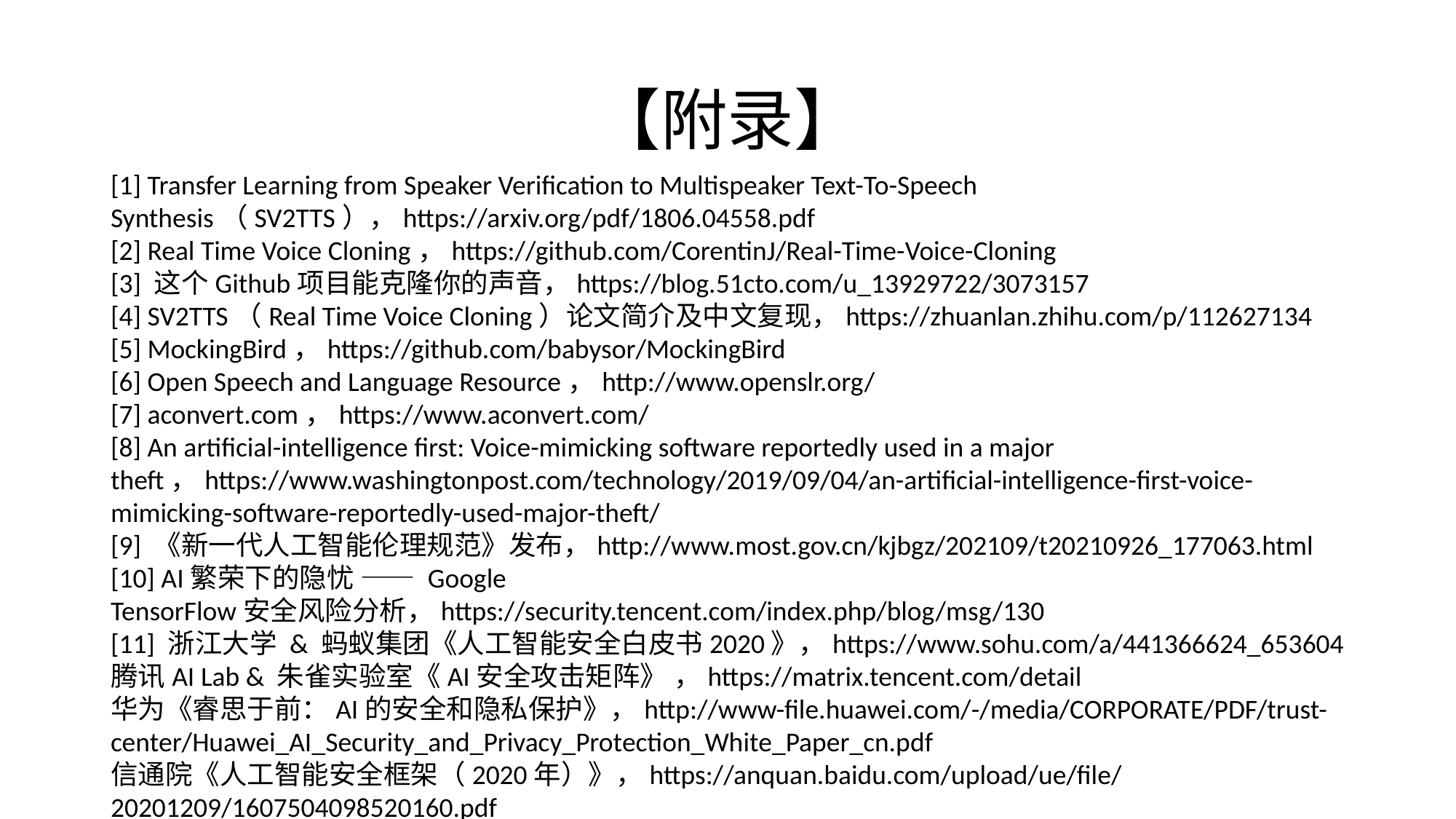

# 【附录】
[1] Transfer Learning from Speaker Verification to Multispeaker Text-To-Speech Synthesis（SV2TTS），https://arxiv.org/pdf/1806.04558.pdf
[2] Real Time Voice Cloning，https://github.com/CorentinJ/Real-Time-Voice-Cloning
[3] 这个Github项目能克隆你的声音，https://blog.51cto.com/u_13929722/3073157
[4] SV2TTS（Real Time Voice Cloning）论文简介及中文复现，https://zhuanlan.zhihu.com/p/112627134
[5] MockingBird，https://github.com/babysor/MockingBird
[6] Open Speech and Language Resource，http://www.openslr.org/
[7] aconvert.com，https://www.aconvert.com/
[8] An artificial-intelligence first: Voice-mimicking software reportedly used in a major theft，https://www.washingtonpost.com/technology/2019/09/04/an-artificial-intelligence-first-voice-mimicking-software-reportedly-used-major-theft/
[9] 《新一代人工智能伦理规范》发布，http://www.most.gov.cn/kjbgz/202109/t20210926_177063.html
[10] AI繁荣下的隐忧 —— Google TensorFlow安全风险分析，https://security.tencent.com/index.php/blog/msg/130
[11] 浙江大学 & 蚂蚁集团《人工智能安全白皮书2020》，https://www.sohu.com/a/441366624_653604
腾讯AI Lab & 朱雀实验室《AI安全攻击矩阵》 ，https://matrix.tencent.com/detail
华为《睿思于前：AI的安全和隐私保护》，http://www-file.huawei.com/-/media/CORPORATE/PDF/trust-center/Huawei_AI_Security_and_Privacy_Protection_White_Paper_cn.pdf
信通院《人工智能安全框架（2020年）》，https://anquan.baidu.com/upload/ue/file/20201209/1607504098520160.pdf